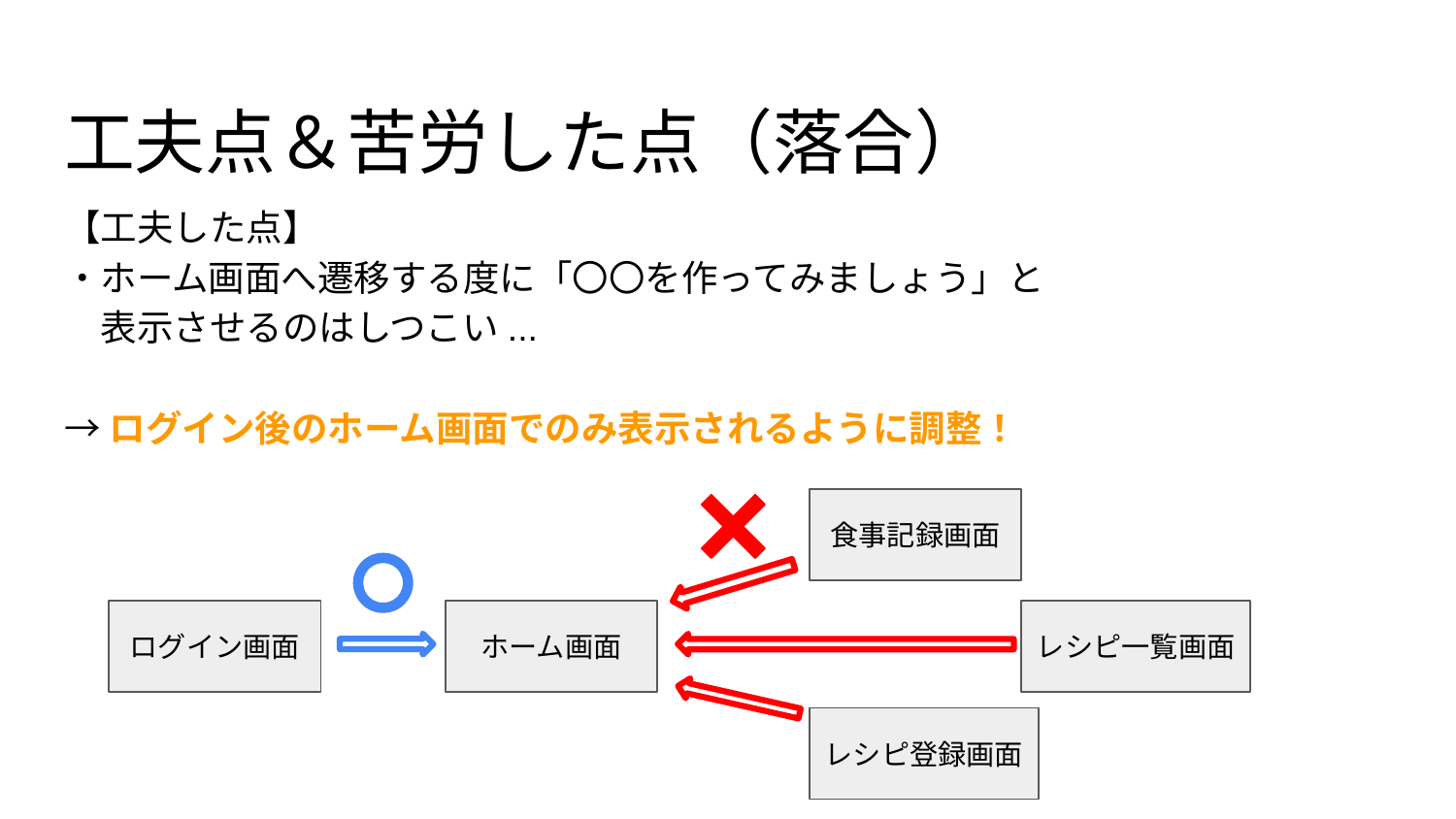

# 工夫点＆苦労した点（落合）
【工夫した点】
・ホーム画面へ遷移する度に「〇〇を作ってみましょう」と
　表示させるのはしつこい...

→ログイン後のホーム画面でのみ表示されるように調整！

食事記録画面

ログイン画面
ホーム画面
レシピ一覧画面

レシピ登録画面